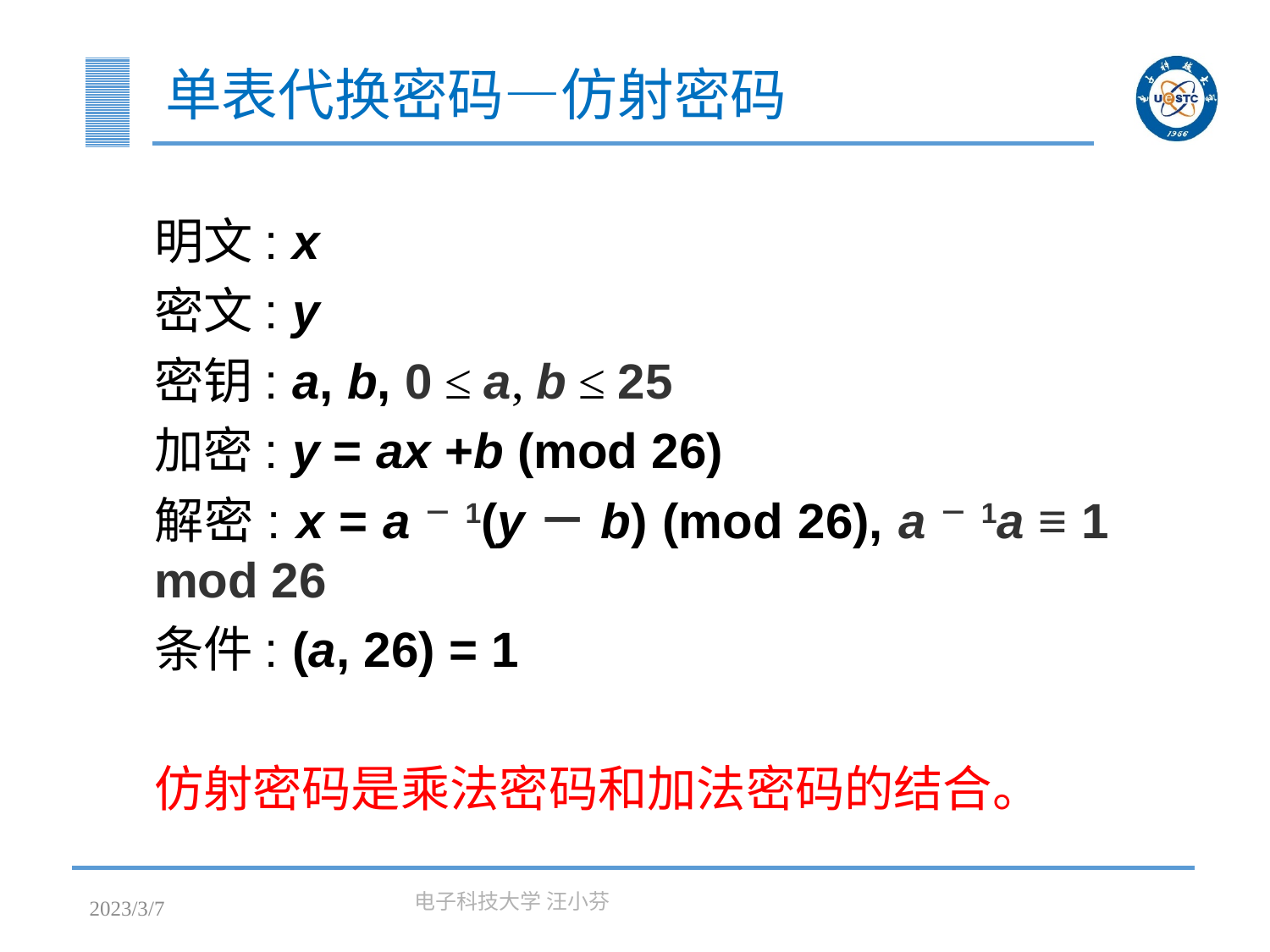

# 单表代换密码—仿射密码
明文: x
密文: y
密钥: a, b, 0 ≤ a, b ≤ 25
加密: y = ax +b (mod 26)
解密: x = a－1(y－b) (mod 26), a－1a ≡ 1 mod 26
条件: (a, 26) = 1

仿射密码是乘法密码和加法密码的结合。
2023/3/7
电子科技大学 汪小芬